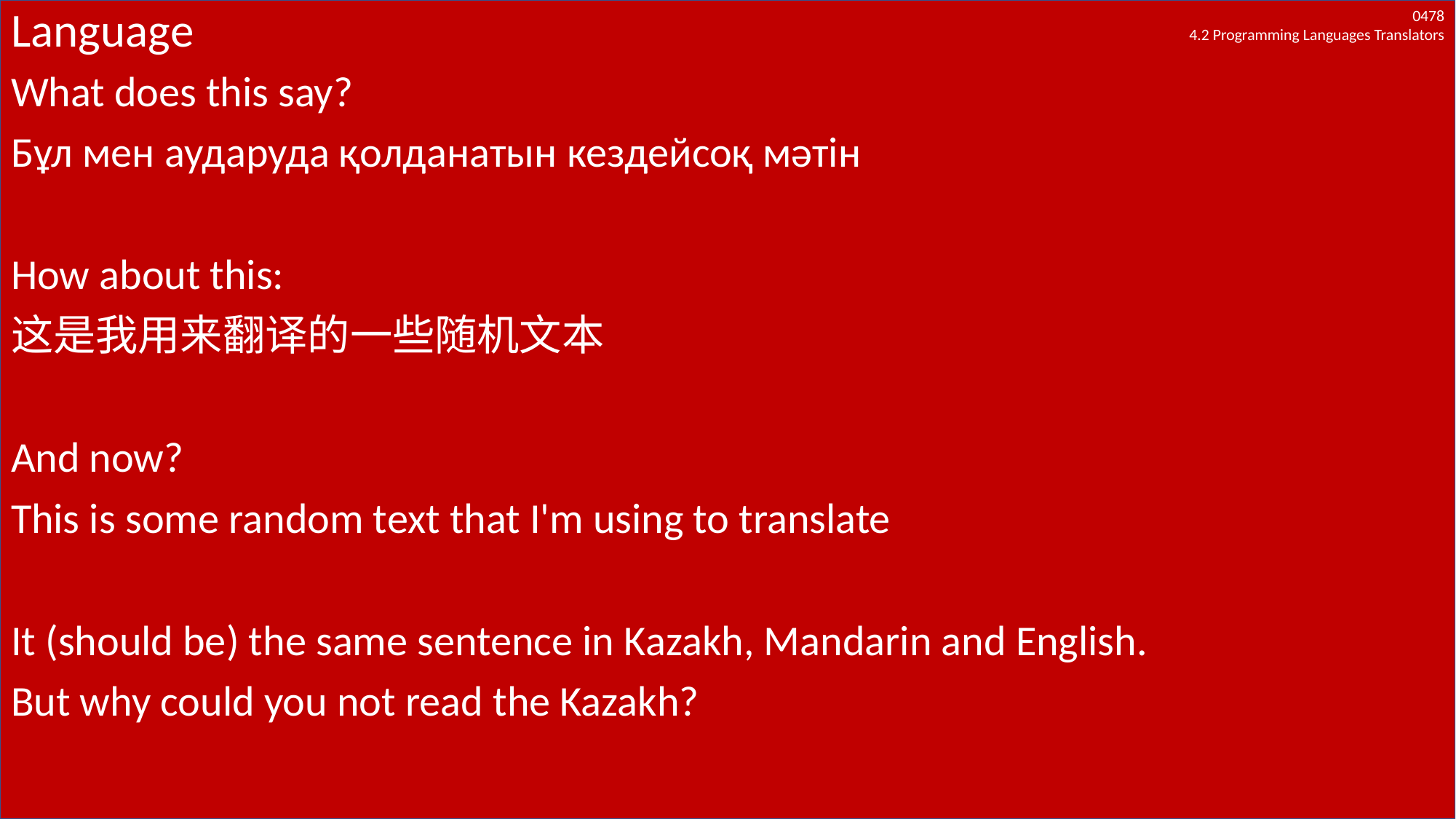

# Language
What does this say?
Бұл мен аударуда қолданатын кездейсоқ мәтін

How about this:
这是我用来翻译的一些随机文本

And now?
This is some random text that I'm using to translate

It (should be) the same sentence in Kazakh, Mandarin and English.
But why could you not read the Kazakh?